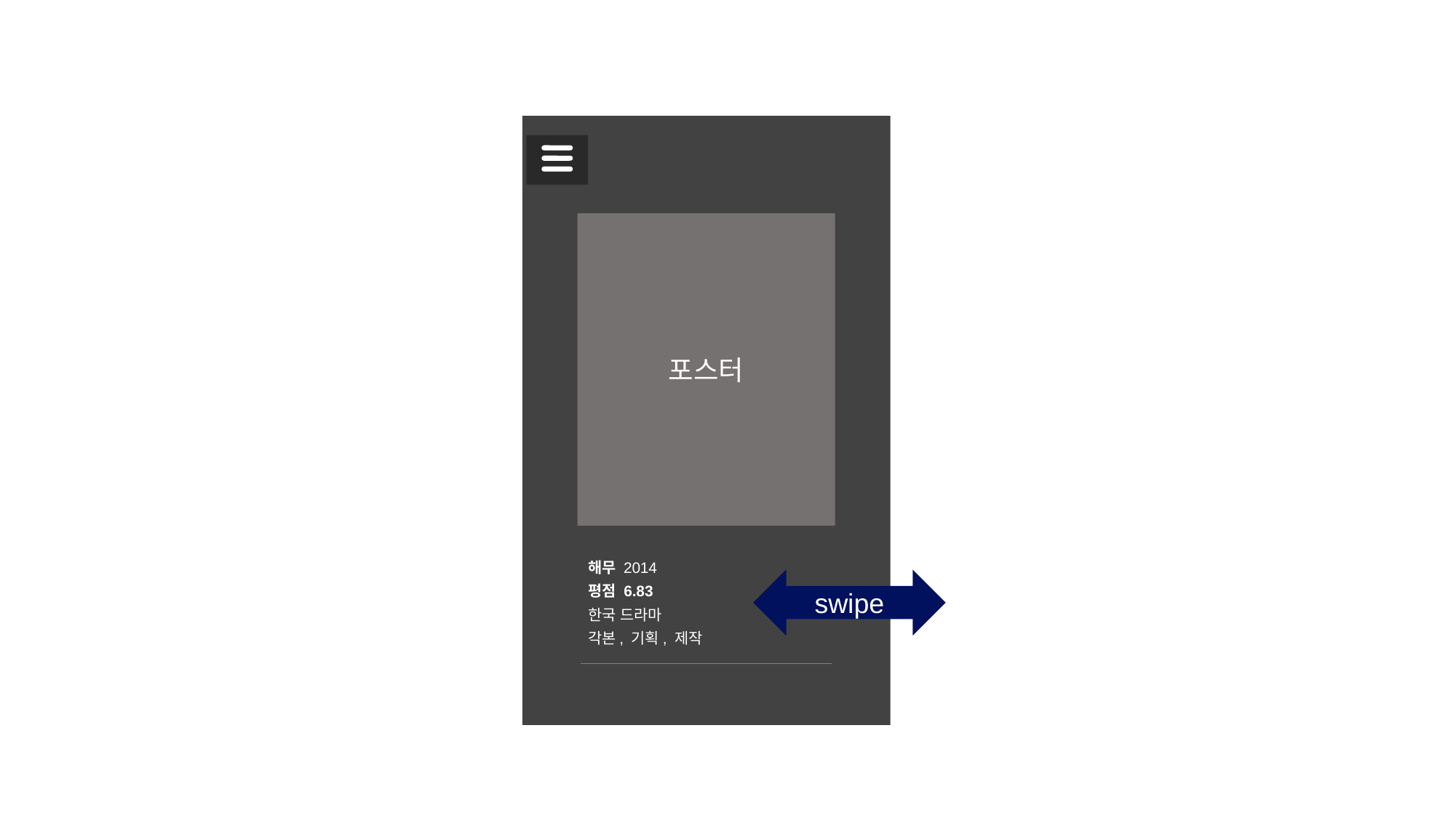

포스터
해무 2014
평점 6.83
한국 드라마
각본, 기획, 제작

swipe